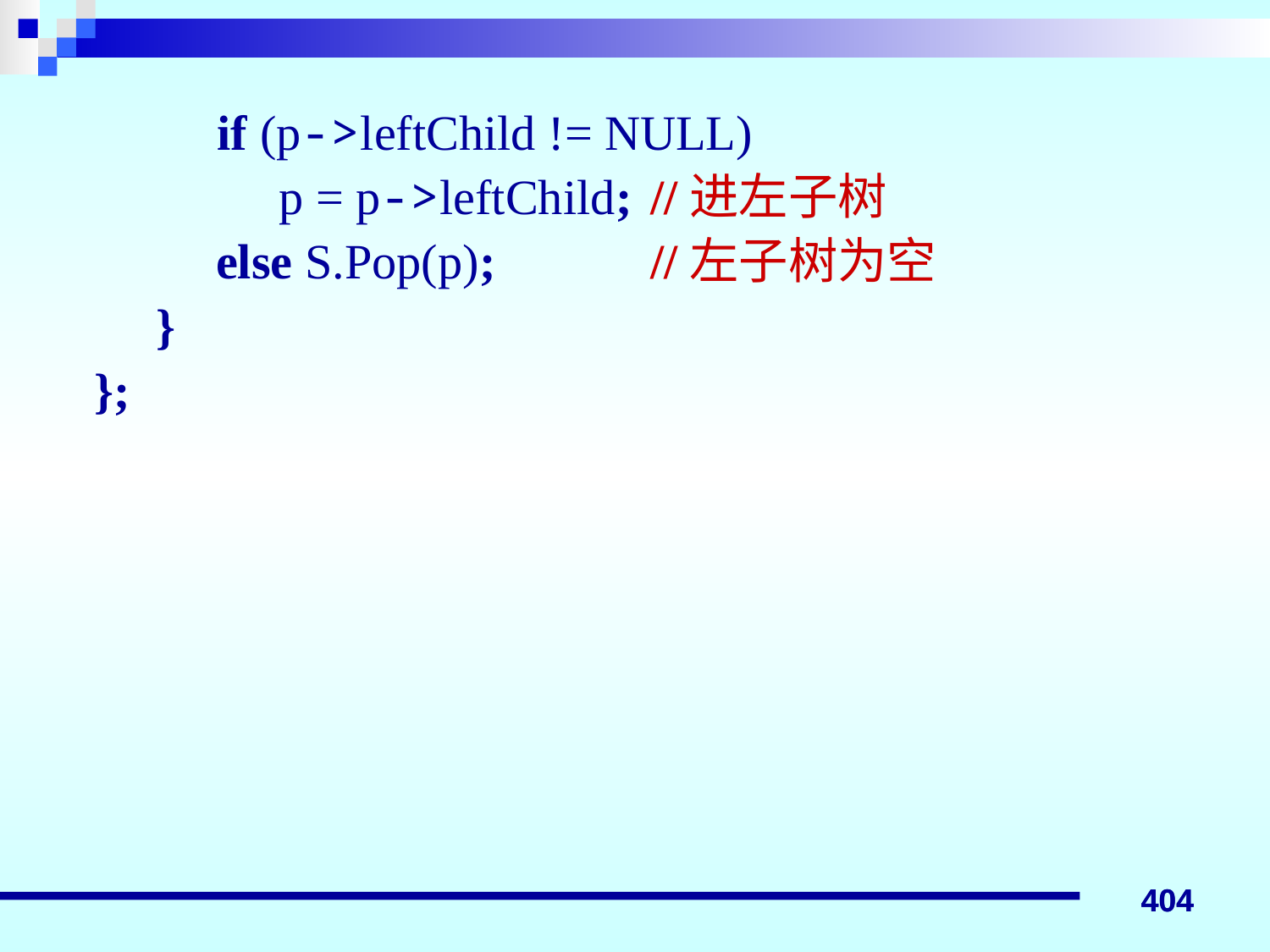

if (p->leftChild != NULL)
               p = p->leftChild;	//进左子树
 	      else S.Pop(p);		//左子树为空
     }
};

404
404